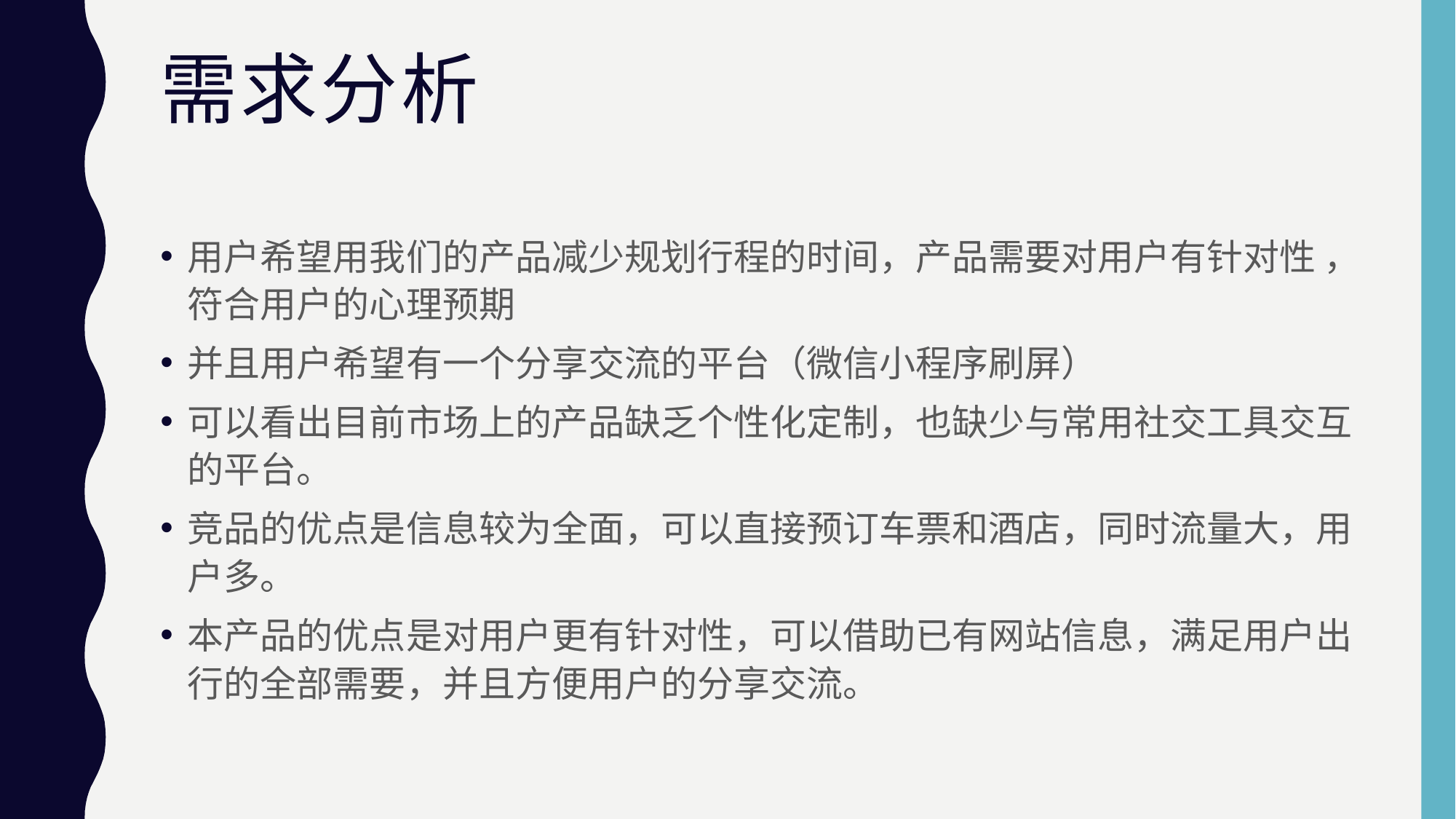

# 需求分析
用户希望用我们的产品减少规划行程的时间，产品需要对用户有针对性 ，符合用户的心理预期
并且用户希望有一个分享交流的平台（微信小程序刷屏）
可以看出目前市场上的产品缺乏个性化定制，也缺少与常用社交工具交互的平台。
竞品的优点是信息较为全面，可以直接预订车票和酒店，同时流量大，用户多。
本产品的优点是对用户更有针对性，可以借助已有网站信息，满足用户出行的全部需要，并且方便用户的分享交流。